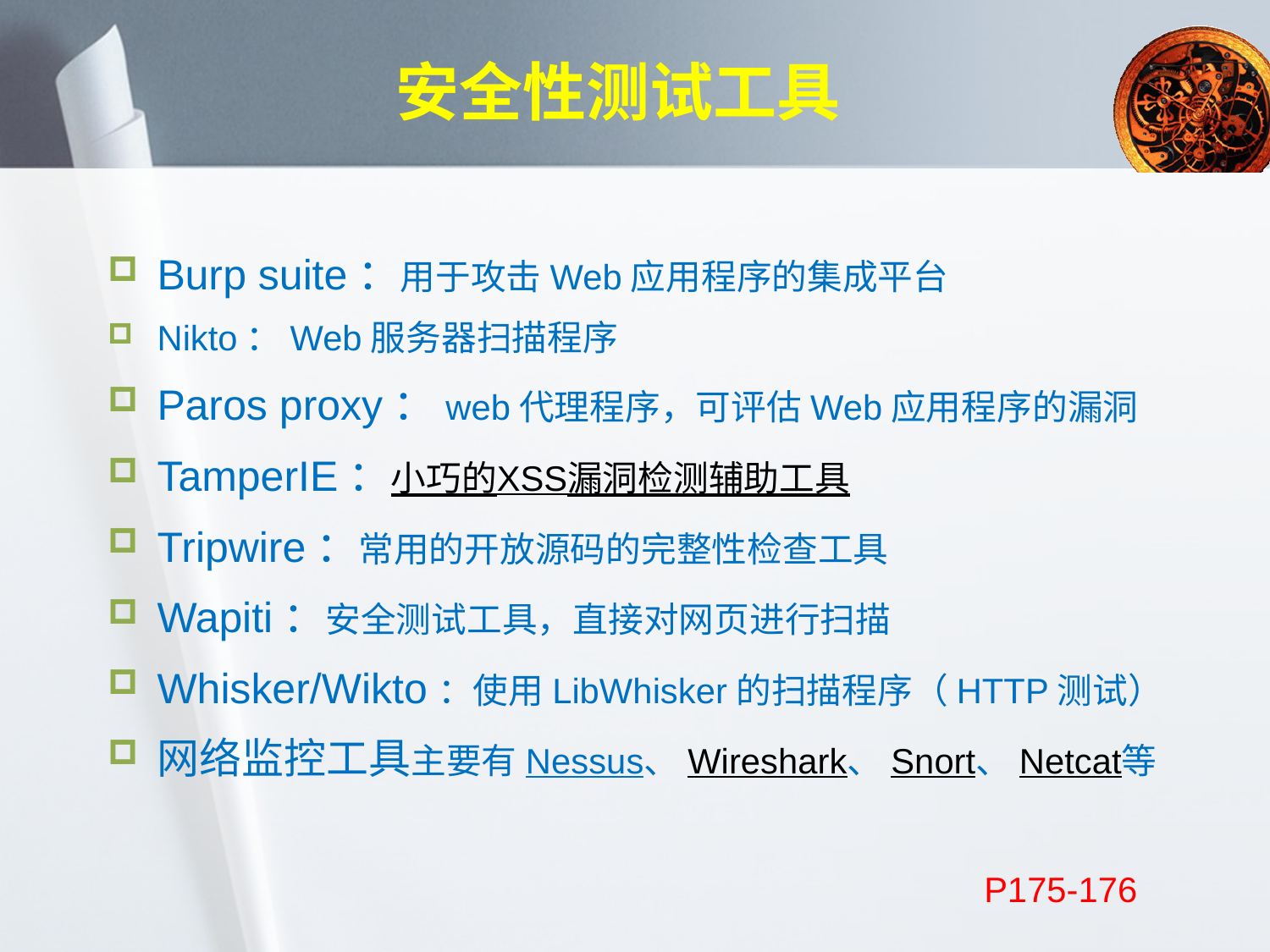

# 安全性测试工具
Burp suite：用于攻击Web应用程序的集成平台
Nikto：Web服务器扫描程序
Paros proxy：web代理程序，可评估Web应用程序的漏洞
TamperIE：小巧的XSS漏洞检测辅助工具
Tripwire：常用的开放源码的完整性检查工具
Wapiti：安全测试工具，直接对网页进行扫描
Whisker/Wikto：使用LibWhisker的扫描程序（HTTP测试）
网络监控工具主要有Nessus、Wireshark、Snort、Netcat等

                                                                                          P175-176